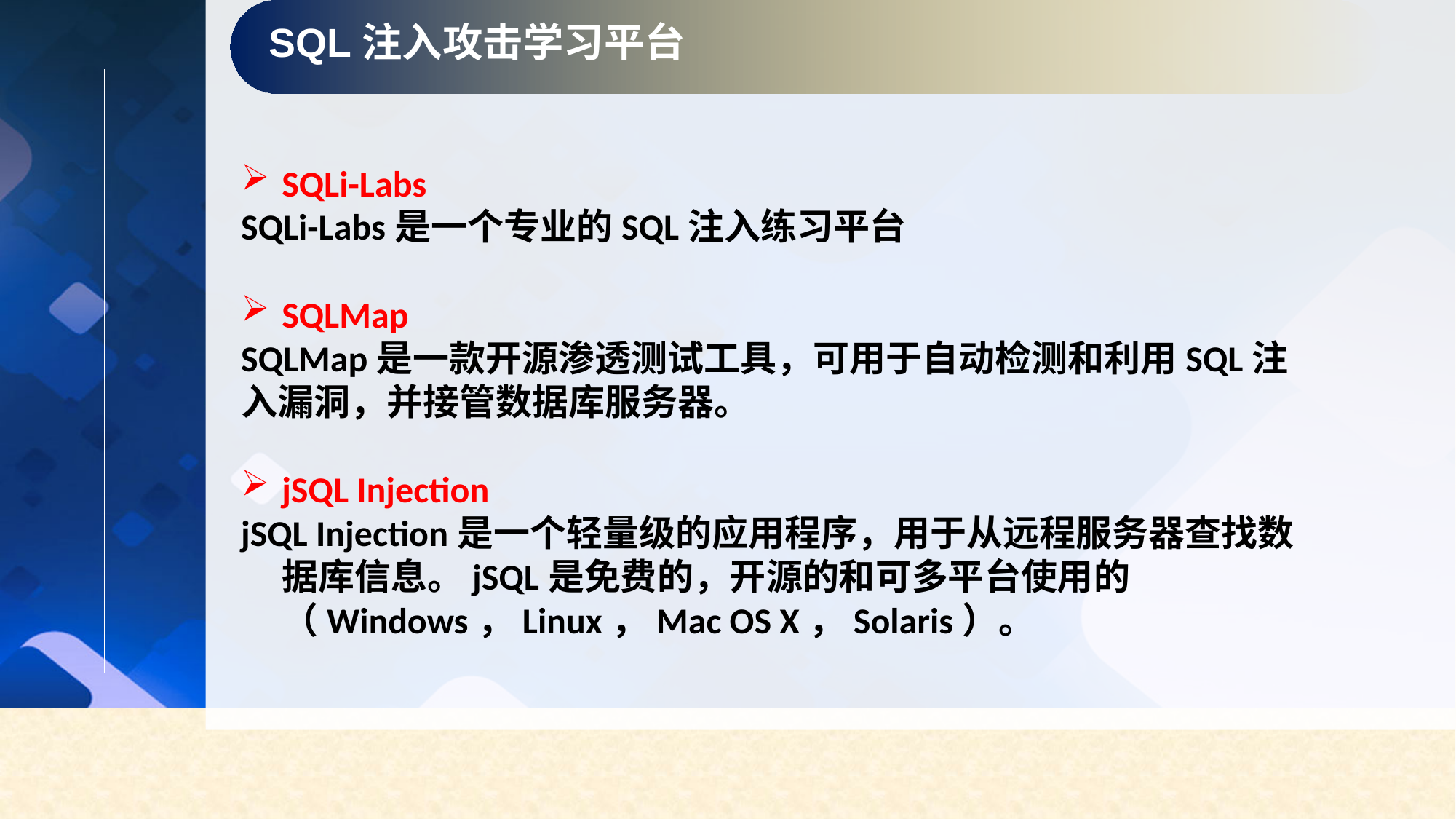

SQL注入攻击学习平台
SQLi-Labs
SQLi-Labs是一个专业的SQL注入练习平台

SQLMap
SQLMap是一款开源渗透测试工具，可用于自动检测和利用SQL注入漏洞，并接管数据库服务器。

jSQL Injection
jSQL Injection是一个轻量级的应用程序，用于从远程服务器查找数据库信息。jSQL是免费的，开源的和可多平台使用的（Windows，Linux，Mac OS X，Solaris）。